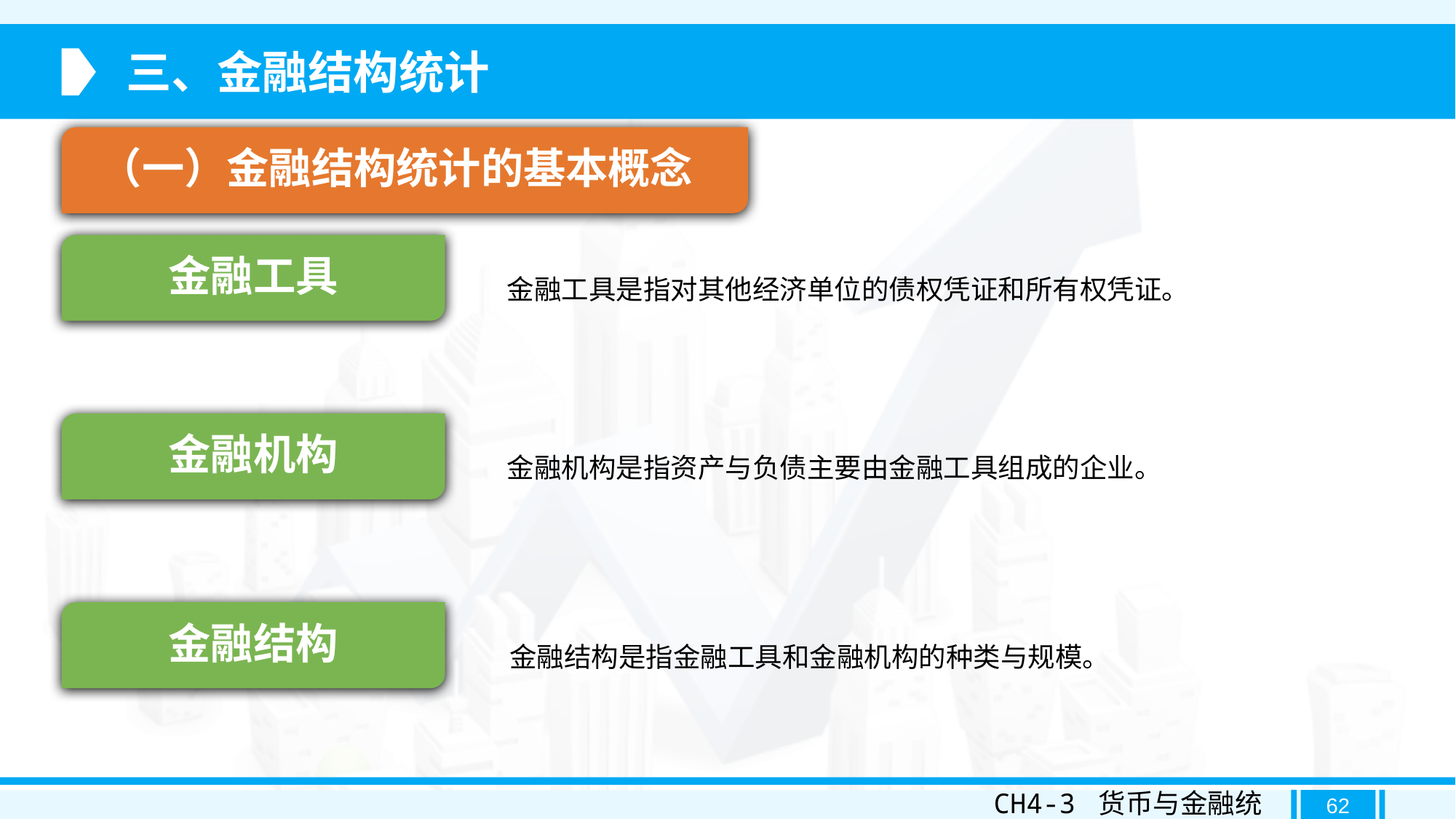

三、金融结构统计

（一）金融结构统计的基本概念
金融工具
金融工具是指对其他经济单位的债权凭证和所有权凭证。
金融机构
金融机构是指资产与负债主要由金融工具组成的企业。
金融结构
金融结构是指金融工具和金融机构的种类与规模。
CH4-3 货币与金融统计
62